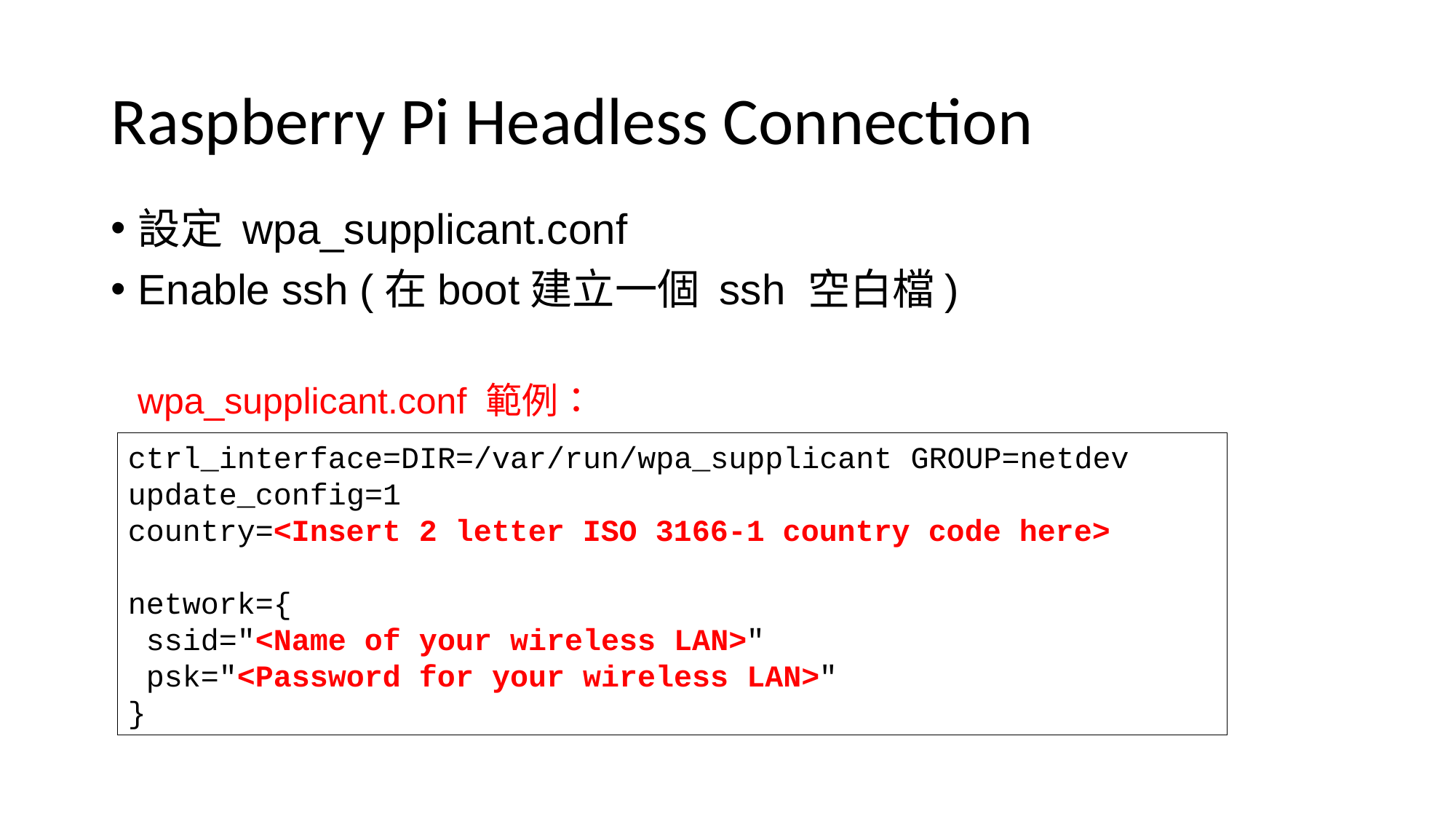

# Raspberry Pi Headless Connection
設定 wpa_supplicant.conf
Enable ssh (在boot建立一個 ssh 空白檔)
wpa_supplicant.conf 範例：

ctrl_interface=DIR=/var/run/wpa_supplicant GROUP=netdev
update_config=1
country=<Insert 2 letter ISO 3166-1 country code here>

network={
 ssid="<Name of your wireless LAN>"
 psk="<Password for your wireless LAN>"
}